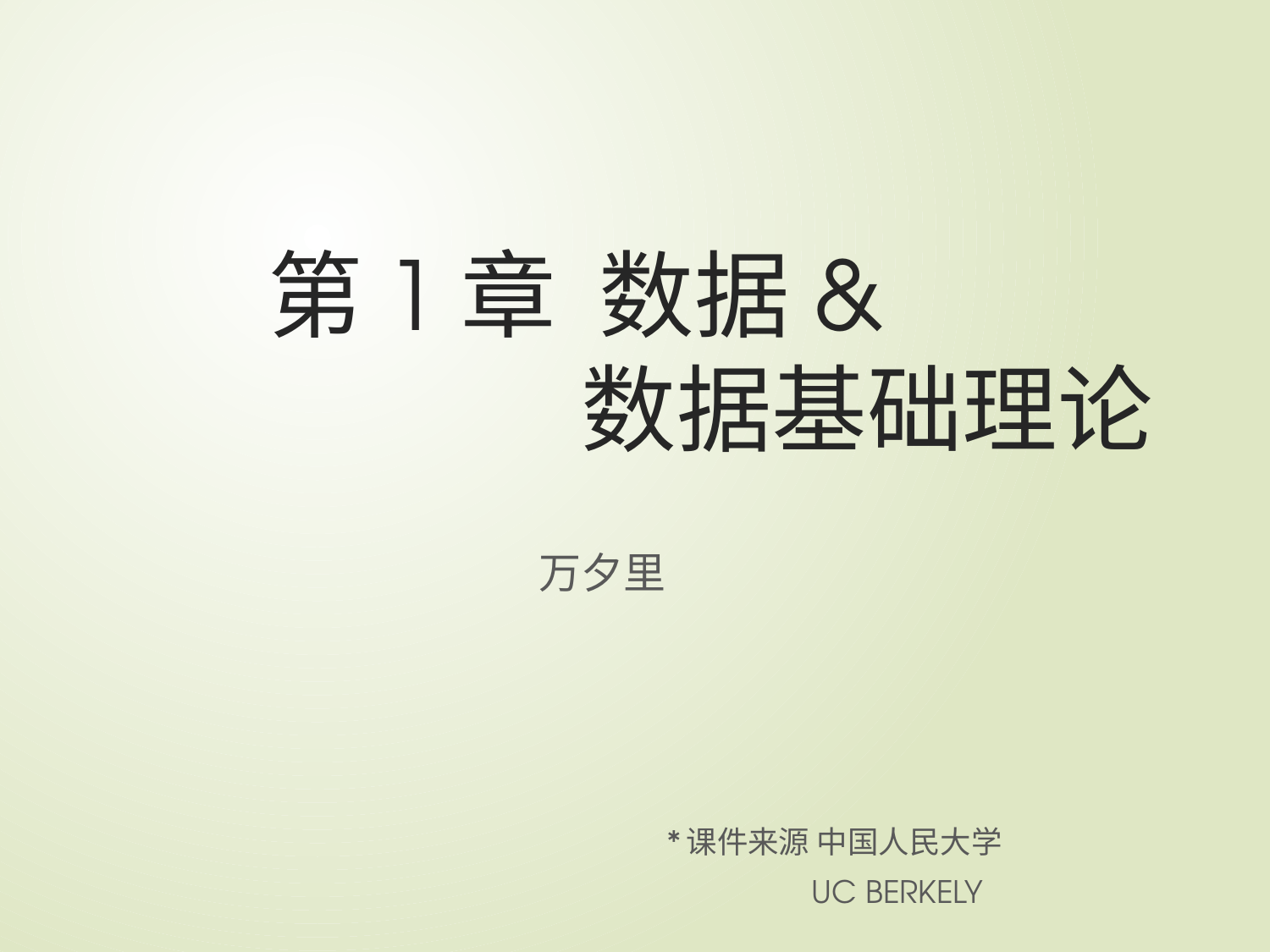

# 第1章  数据& 数据基础理论
万夕里
*课件来源 中国人民大学
                 UC BERKELY